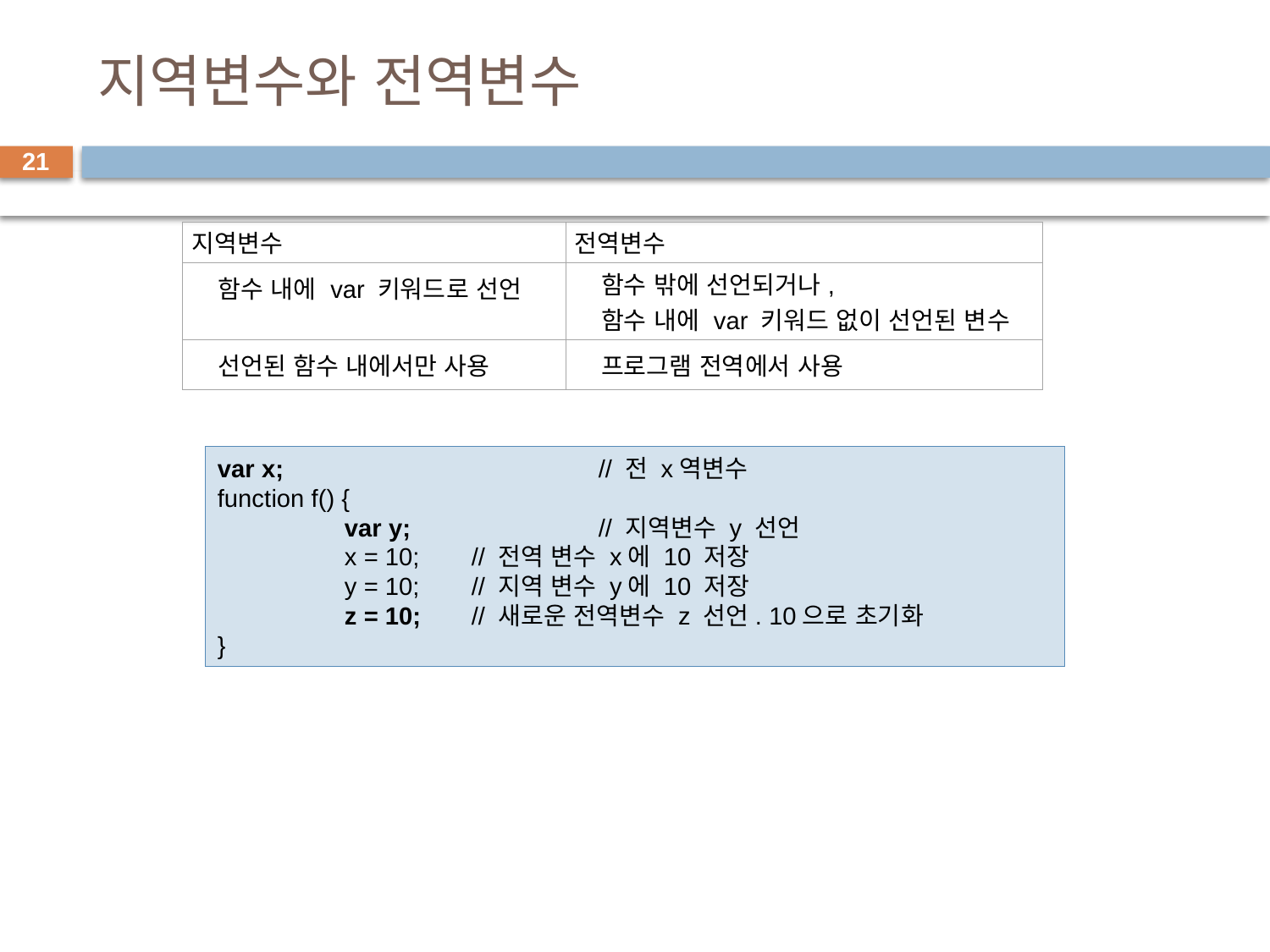

# 지역변수와 전역변수
21
| 지역변수 | 전역변수 |
| --- | --- |
| 함수 내에 var 키워드로 선언 | 함수 밖에 선언되거나, 함수 내에 var 키워드 없이 선언된 변수 |
| 선언된 함수 내에서만 사용 | 프로그램 전역에서 사용 |
var x; 			// 전 x역변수
function f() {
	var y; 		// 지역변수 y 선언
	x = 10; 	// 전역 변수 x에 10 저장
	y = 10; 	// 지역 변수 y에 10 저장
	z = 10; 	// 새로운 전역변수 z 선언. 10으로 초기화
}